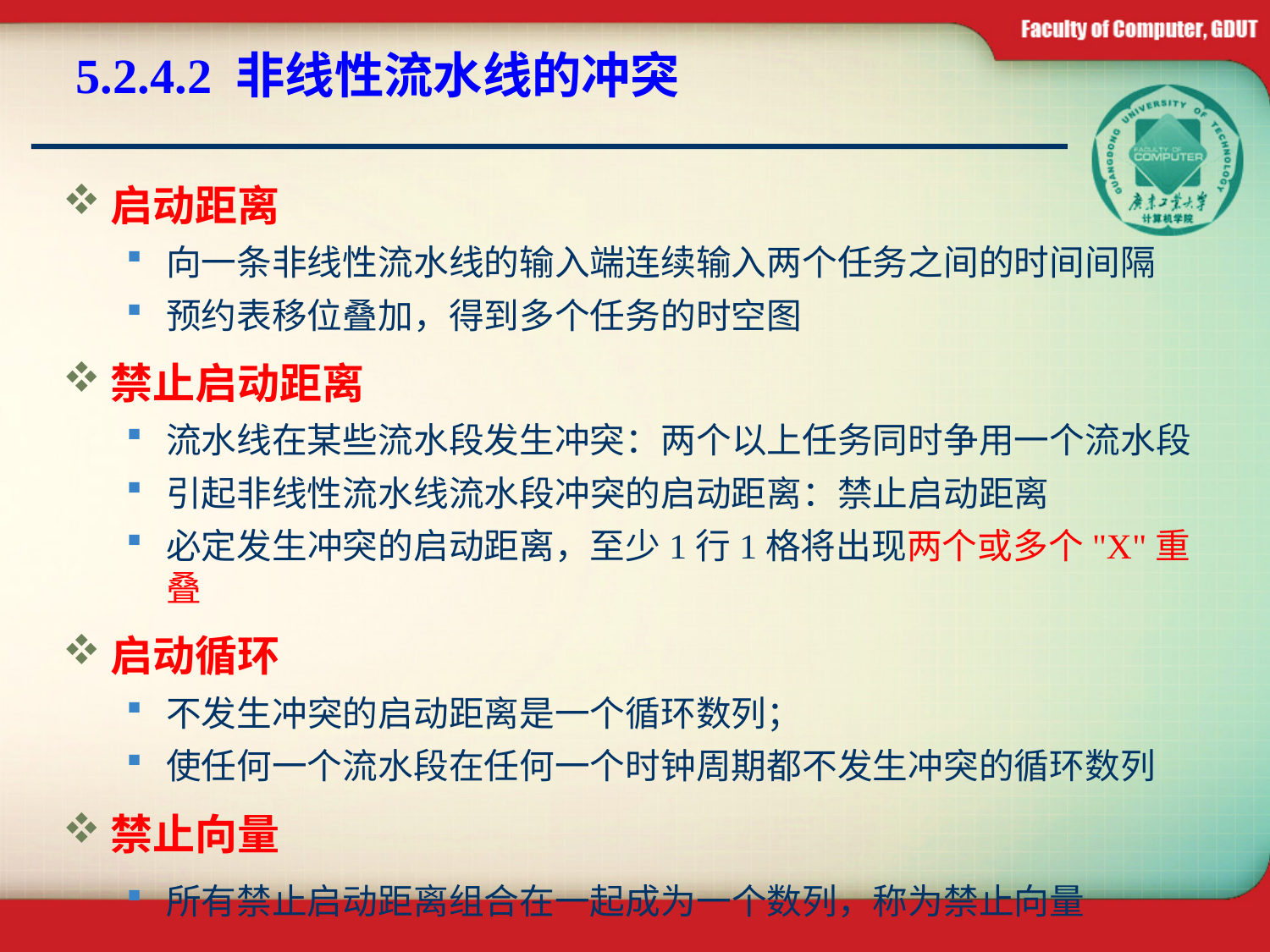

# 5.2.4.2 非线性流水线的冲突
启动距离
向一条非线性流水线的输入端连续输入两个任务之间的时间间隔
预约表移位叠加，得到多个任务的时空图
禁止启动距离
流水线在某些流水段发生冲突：两个以上任务同时争用一个流水段
引起非线性流水线流水段冲突的启动距离：禁止启动距离
必定发生冲突的启动距离，至少1行1格将出现两个或多个"X"重叠
启动循环
不发生冲突的启动距离是一个循环数列；
使任何一个流水段在任何一个时钟周期都不发生冲突的循环数列
禁止向量
所有禁止启动距离组合在一起成为一个数列，称为禁止向量